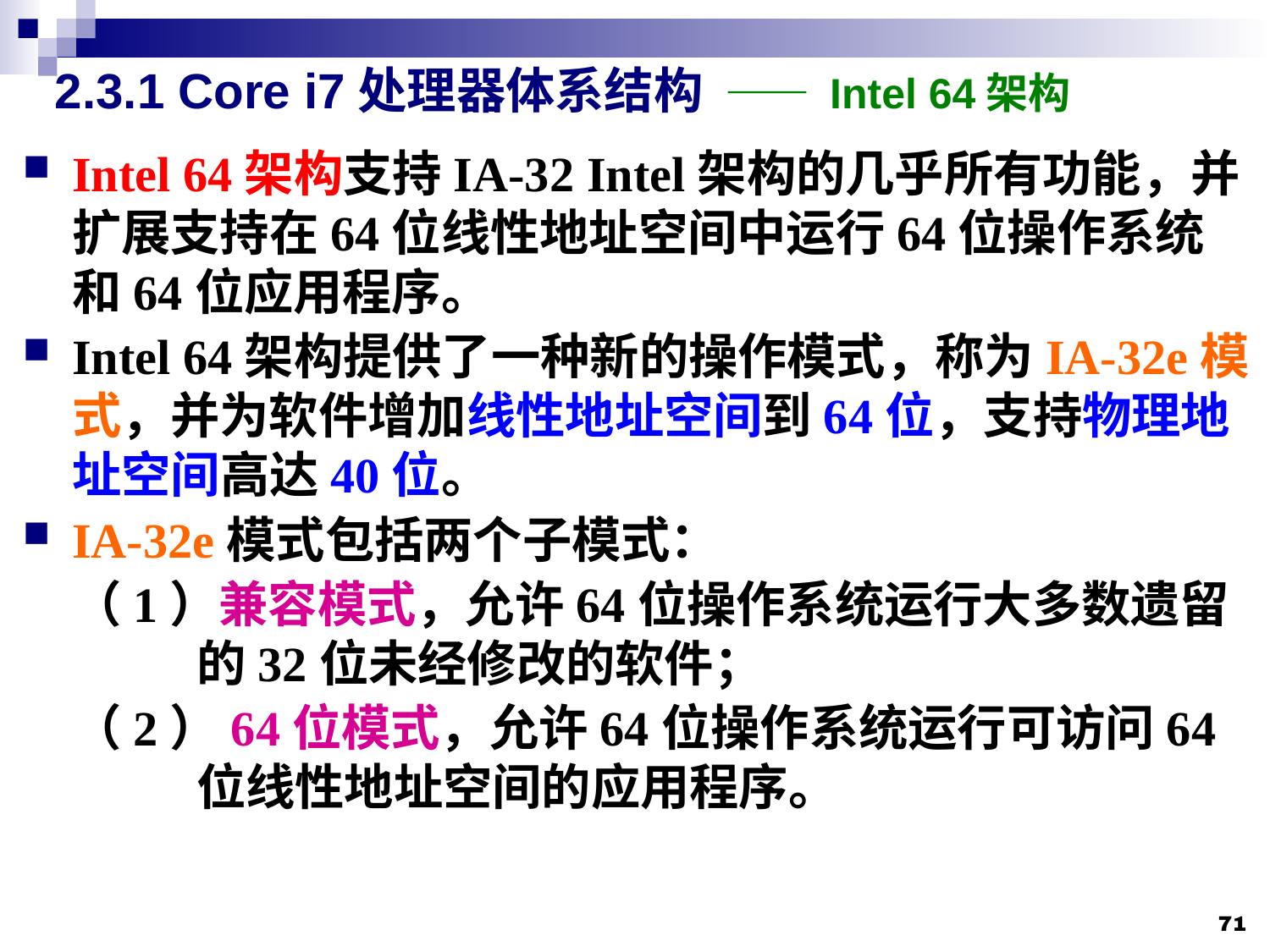

2.3.1 Core i7处理器体系结构  —— Intel 64架构
Intel 64架构支持IA-32 Intel架构的几乎所有功能，并扩展支持在64位线性地址空间中运行64位操作系统和64位应用程序。
Intel 64架构提供了一种新的操作模式，称为IA-32e模式，并为软件增加线性地址空间到64位，支持物理地址空间高达40位。
IA-32e模式包括两个子模式：
（1）兼容模式，允许64位操作系统运行大多数遗留的32位未经修改的软件；
（2）64位模式，允许64位操作系统运行可访问64位线性地址空间的应用程序。
71